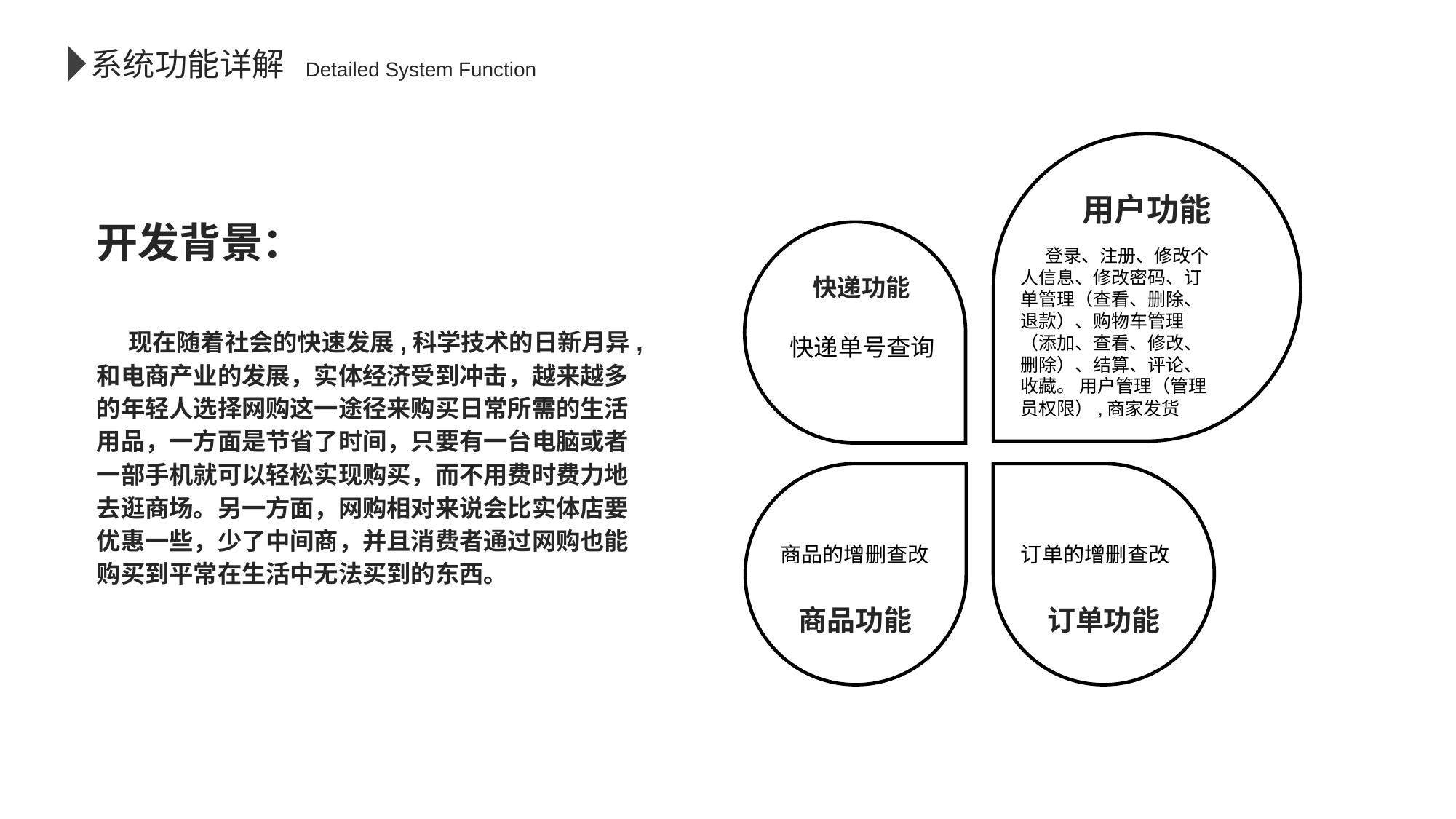

商品的增删查改
系统功能详解
  Detailed System Function

用户功能
快递功能
商品功能
订单功能
开发背景：

     现在随着社会的快速发展,科学技术的日新月异,和电商产业的发展，实体经济受到冲击，越来越多的年轻人选择网购这一途径来购买日常所需的生活用品，一方面是节省了时间，只要有一台电脑或者一部手机就可以轻松实现购买，而不用费时费力地去逛商场。另一方面，网购相对来说会比实体店要优惠一些，少了中间商，并且消费者通过网购也能购买到平常在生活中无法买到的东西。

     登录、注册、修改个人信息、修改密码、订单管理（查看、删除、退款）、购物车管理（添加、查看、修改、删除）、结算、评论、收藏。 用户管理（管理员权限）,商家发货
快递单号查询
商品的增删查改
订单的增删查改